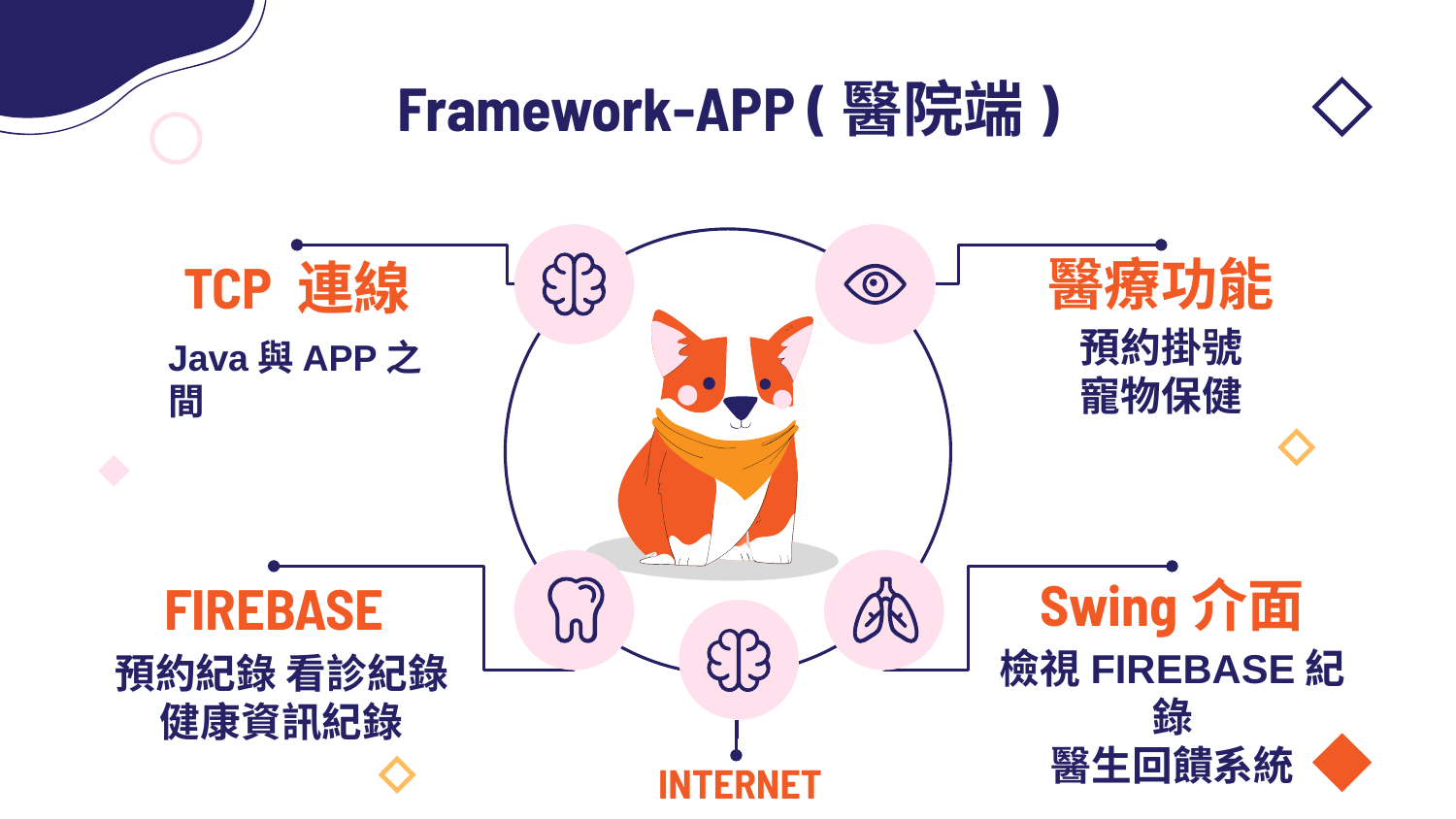

# Framework-APP (醫院端)

TCP 連線
醫療功能

預約掛號
寵物保健
Java與APP之間

FIREBASE
Swing介面

檢視FIREBASE紀錄
醫生回饋系統

預約紀錄 看診紀錄
健康資訊紀錄
INTERNET